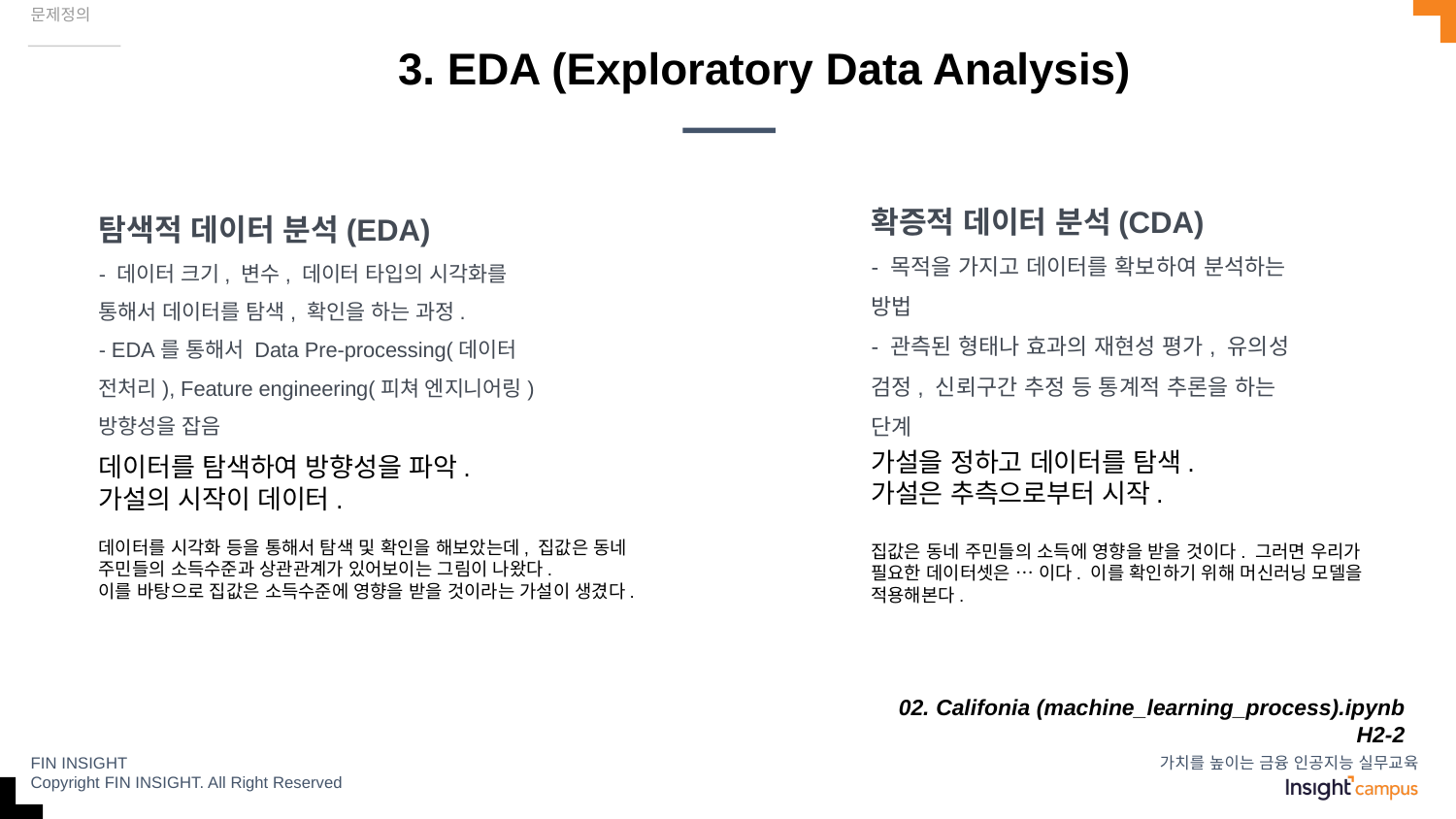

문제정의
# 3. EDA (Exploratory Data Analysis)
확증적 데이터 분석(CDA)
- 목적을 가지고 데이터를 확보하여 분석하는 방법
- 관측된 형태나 효과의 재현성 평가, 유의성 검정, 신뢰구간 추정 등 통계적 추론을 하는 단계

탐색적 데이터 분석(EDA)
- 데이터 크기, 변수, 데이터 타입의 시각화를 통해서 데이터를 탐색, 확인을 하는 과정.
- EDA를 통해서 Data Pre-processing(데이터 전처리), Feature engineering(피쳐 엔지니어링) 방향성을 잡음
가설을 정하고 데이터를 탐색.
가설은 추측으로부터 시작.

집값은 동네 주민들의 소득에 영향을 받을 것이다. 그러면 우리가 필요한 데이터셋은 … 이다. 이를 확인하기 위해 머신러닝 모델을 적용해본다.
데이터를 탐색하여 방향성을 파악.
가설의 시작이 데이터.

데이터를 시각화 등을 통해서 탐색 및 확인을 해보았는데, 집값은 동네 주민들의 소득수준과 상관관계가 있어보이는 그림이 나왔다.
이를 바탕으로 집값은 소득수준에 영향을 받을 것이라는 가설이 생겼다.

02. Califonia (machine_learning_process).ipynb
H2-2